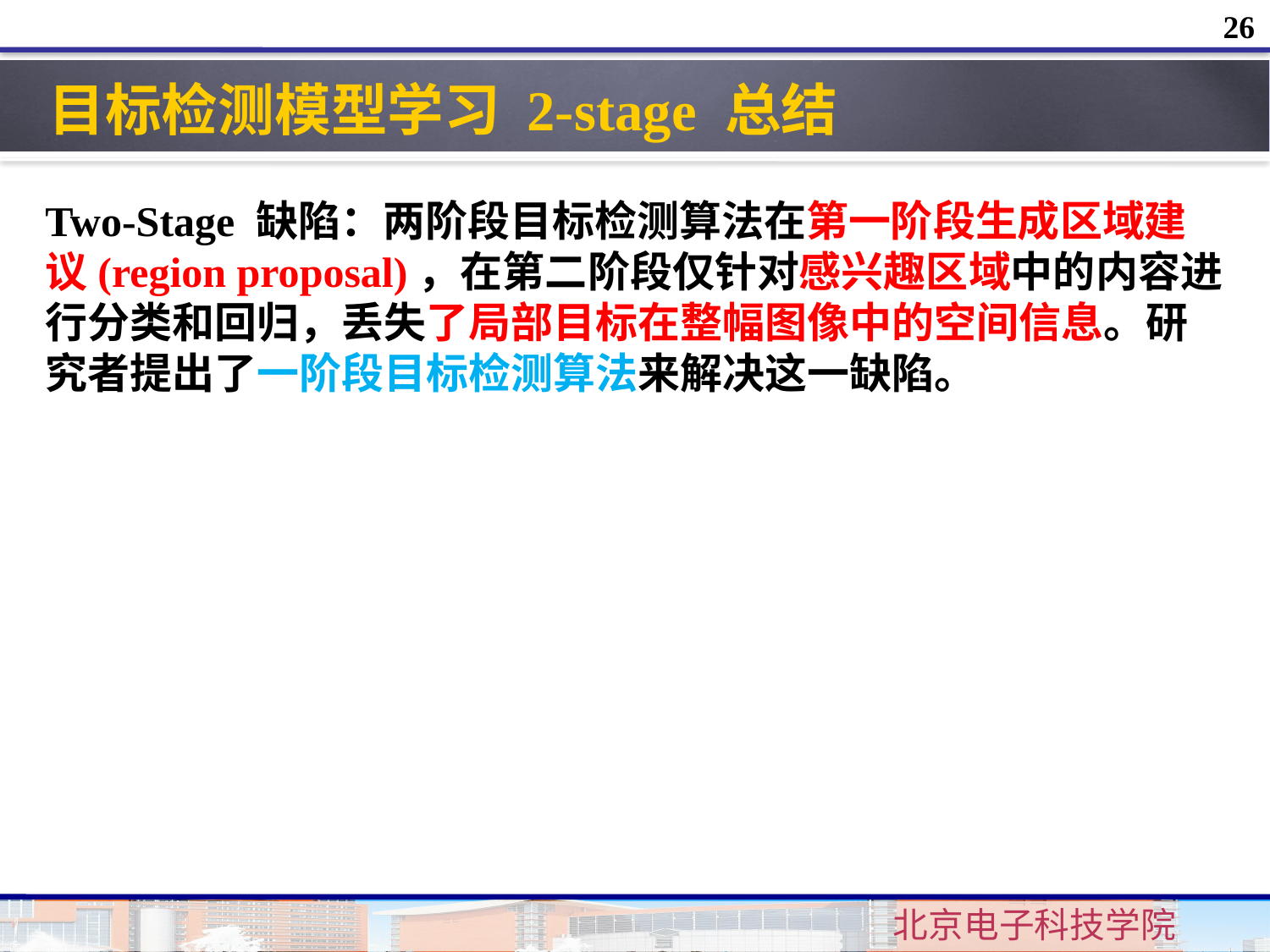

26
目标检测模型学习 2-stage 总结
Two-Stage 缺陷：两阶段目标检测算法在第一阶段生成区域建议(region proposal)，在第二阶段仅针对感兴趣区域中的内容进行分类和回归，丢失了局部目标在整幅图像中的空间信息。研究者提出了一阶段目标检测算法来解决这一缺陷。